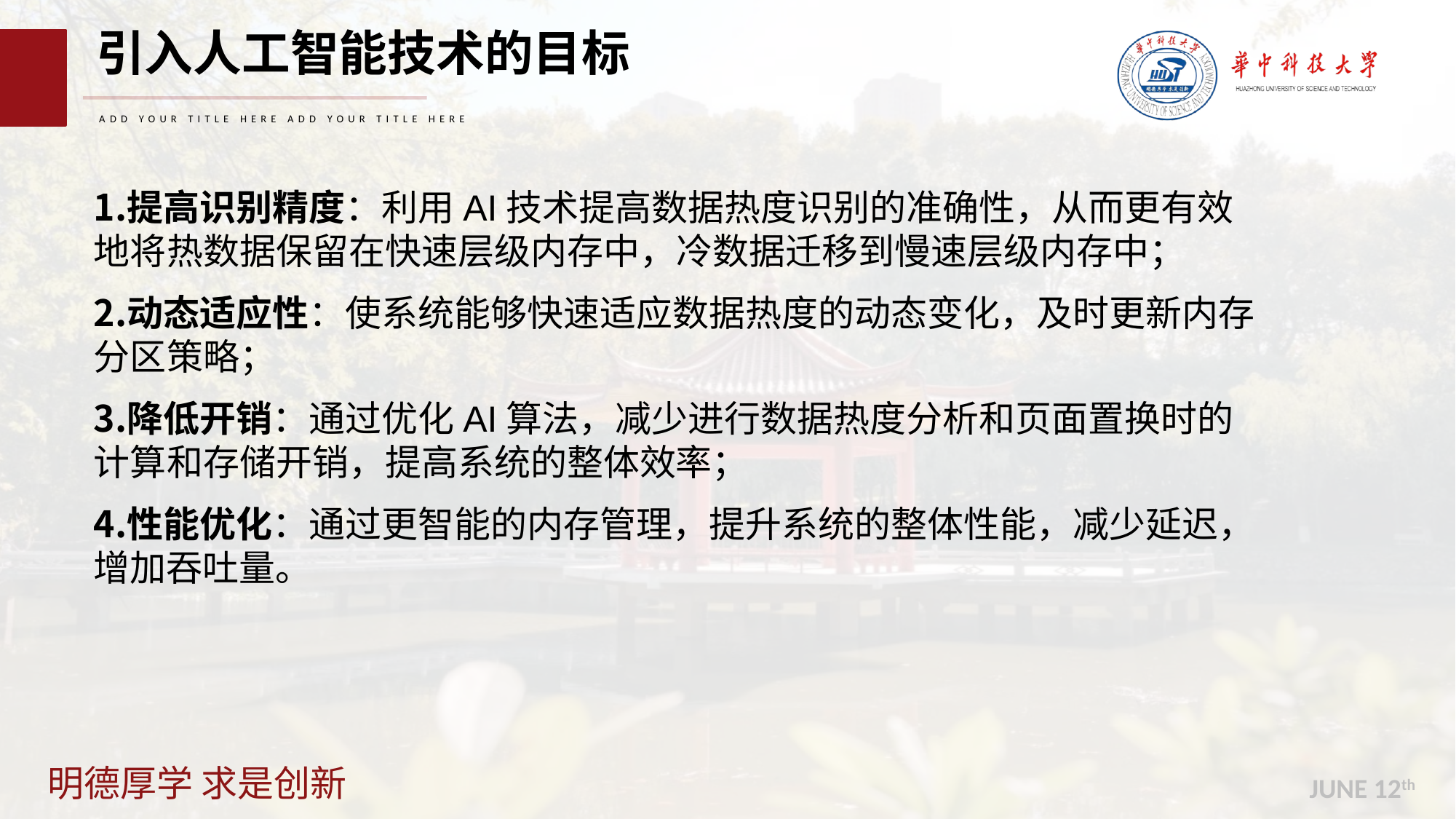

引入人工智能技术的目标

ADD YOUR TITLE HERE ADD YOUR TITLE HERE

提高识别精度：利用AI技术提高数据热度识别的准确性，从而更有效地将热数据保留在快速层级内存中，冷数据迁移到慢速层级内存中；
动态适应性：使系统能够快速适应数据热度的动态变化，及时更新内存分区策略；
降低开销：通过优化AI算法，减少进行数据热度分析和页面置换时的计算和存储开销，提高系统的整体效率；
性能优化：通过更智能的内存管理，提升系统的整体性能，减少延迟，增加吞吐量。
JUNE 12th